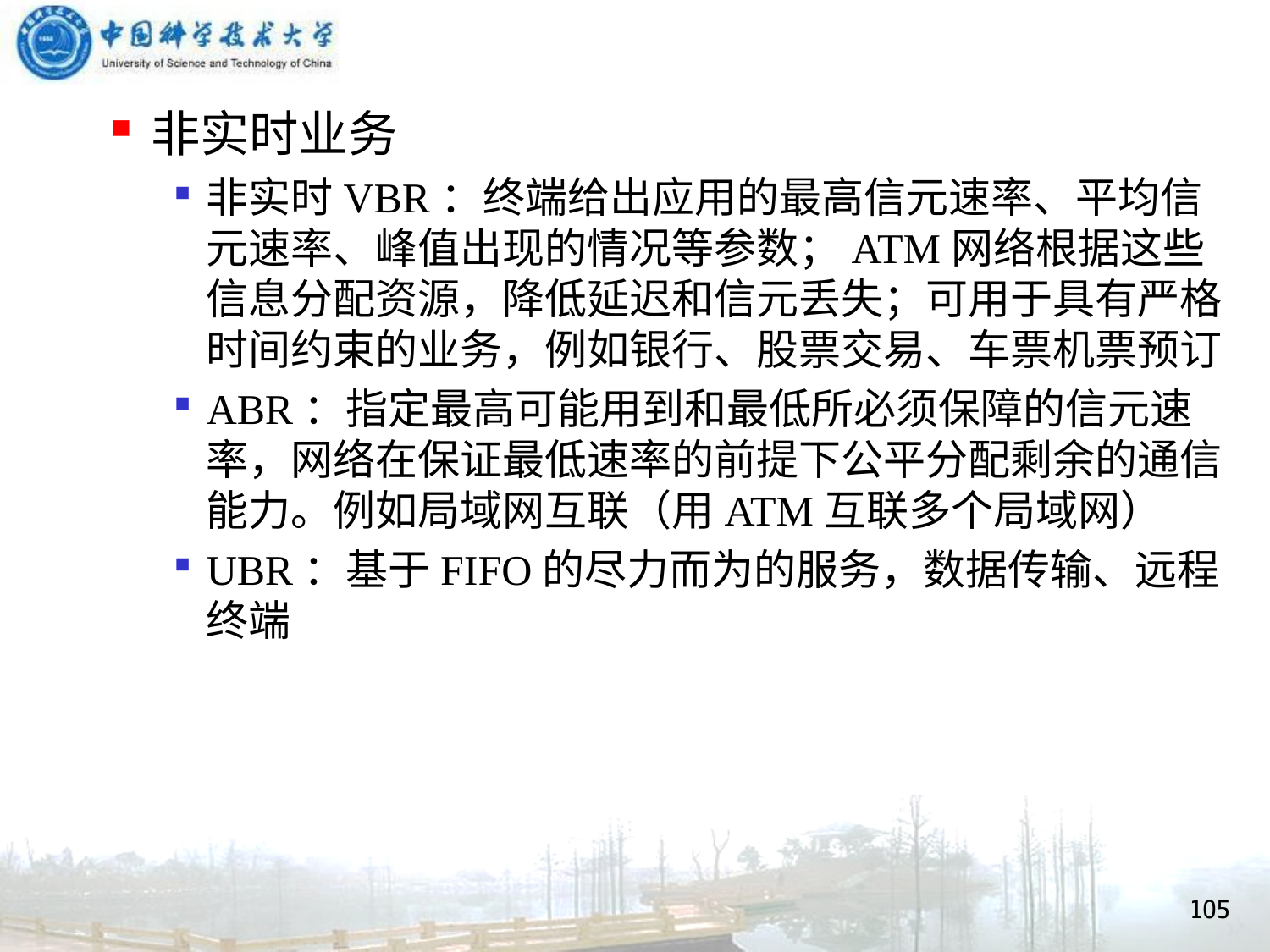

非实时业务
非实时VBR：终端给出应用的最高信元速率、平均信元速率、峰值出现的情况等参数；ATM网络根据这些信息分配资源，降低延迟和信元丢失；可用于具有严格时间约束的业务，例如银行、股票交易、车票机票预订
ABR：指定最高可能用到和最低所必须保障的信元速率，网络在保证最低速率的前提下公平分配剩余的通信能力。例如局域网互联（用ATM互联多个局域网）
UBR：基于FIFO的尽力而为的服务，数据传输、远程终端

105